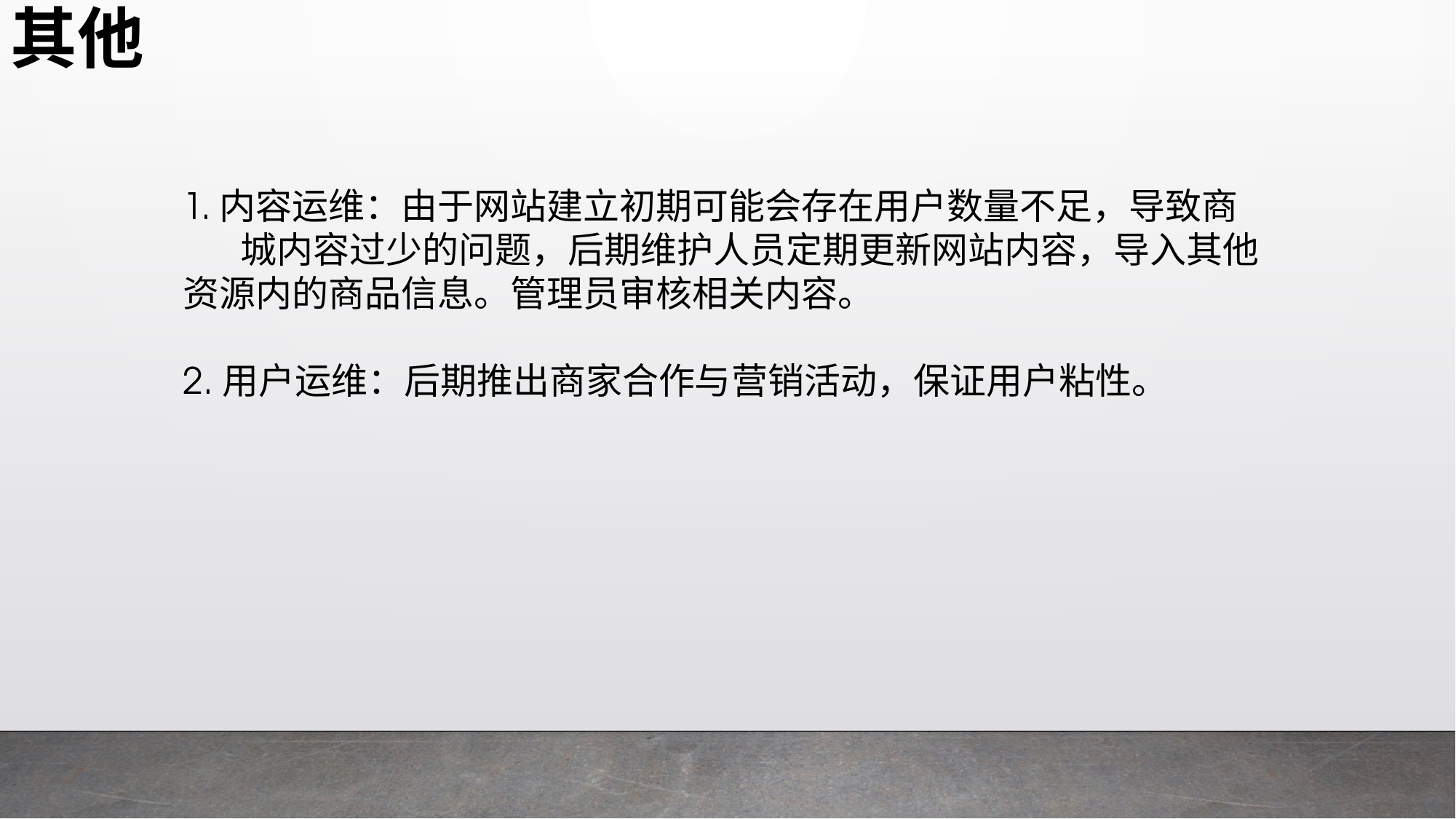

其他
1.内容运维：由于网站建立初期可能会存在用户数量不足，导致商            城内容过少的问题，后期维护人员定期更新网站内容，导入其他资源内的商品信息。管理员审核相关内容。

2.用户运维：后期推出商家合作与营销活动，保证用户粘性。